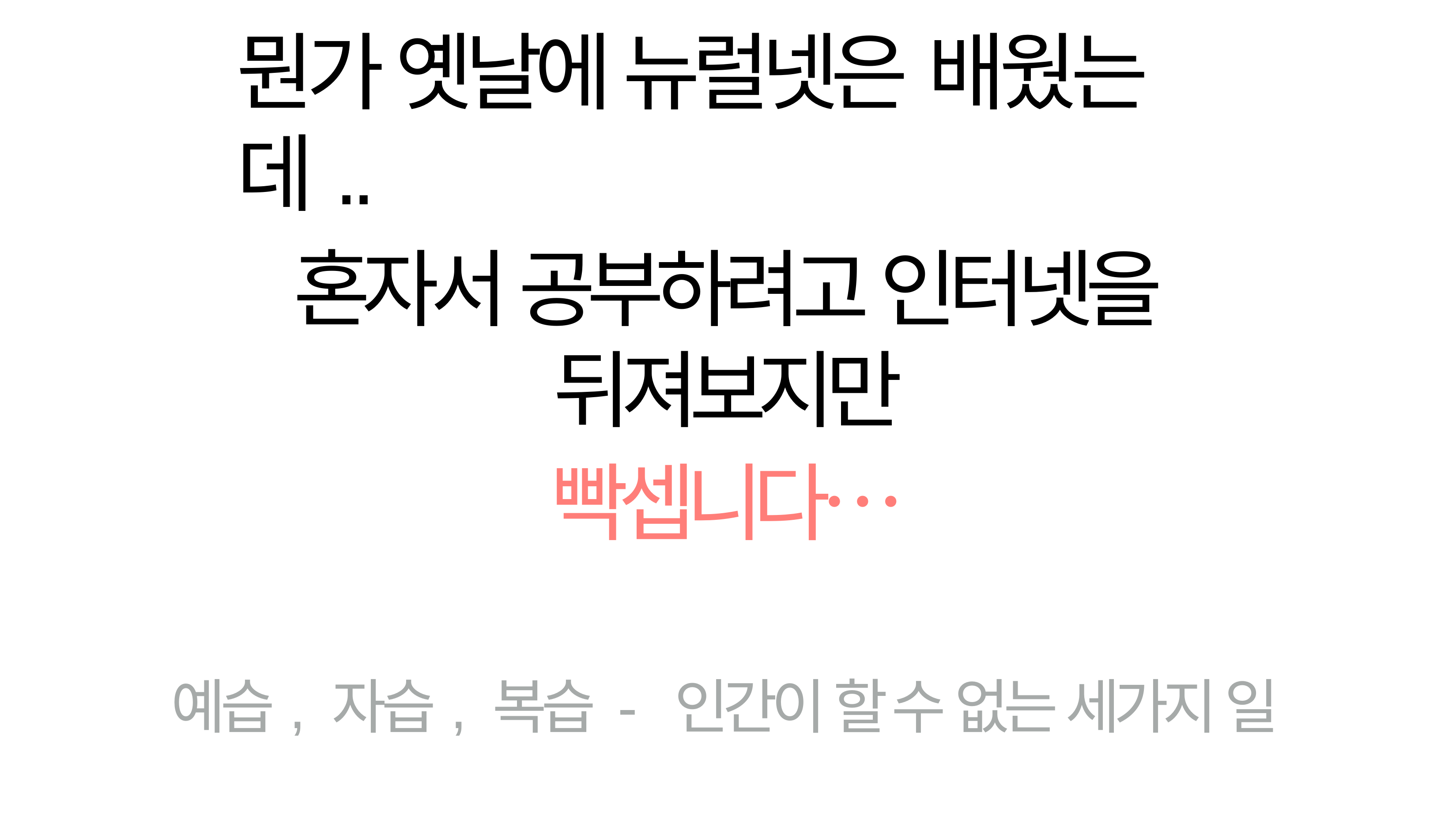

# 뭔가 옛날에 뉴럴넷은 배웠는데..
혼자서 공부하려고 인터넷을 뒤져보지만
빡셉니다…

예습, 자습, 복습 - 인간이 할 수 없는 세가지 일